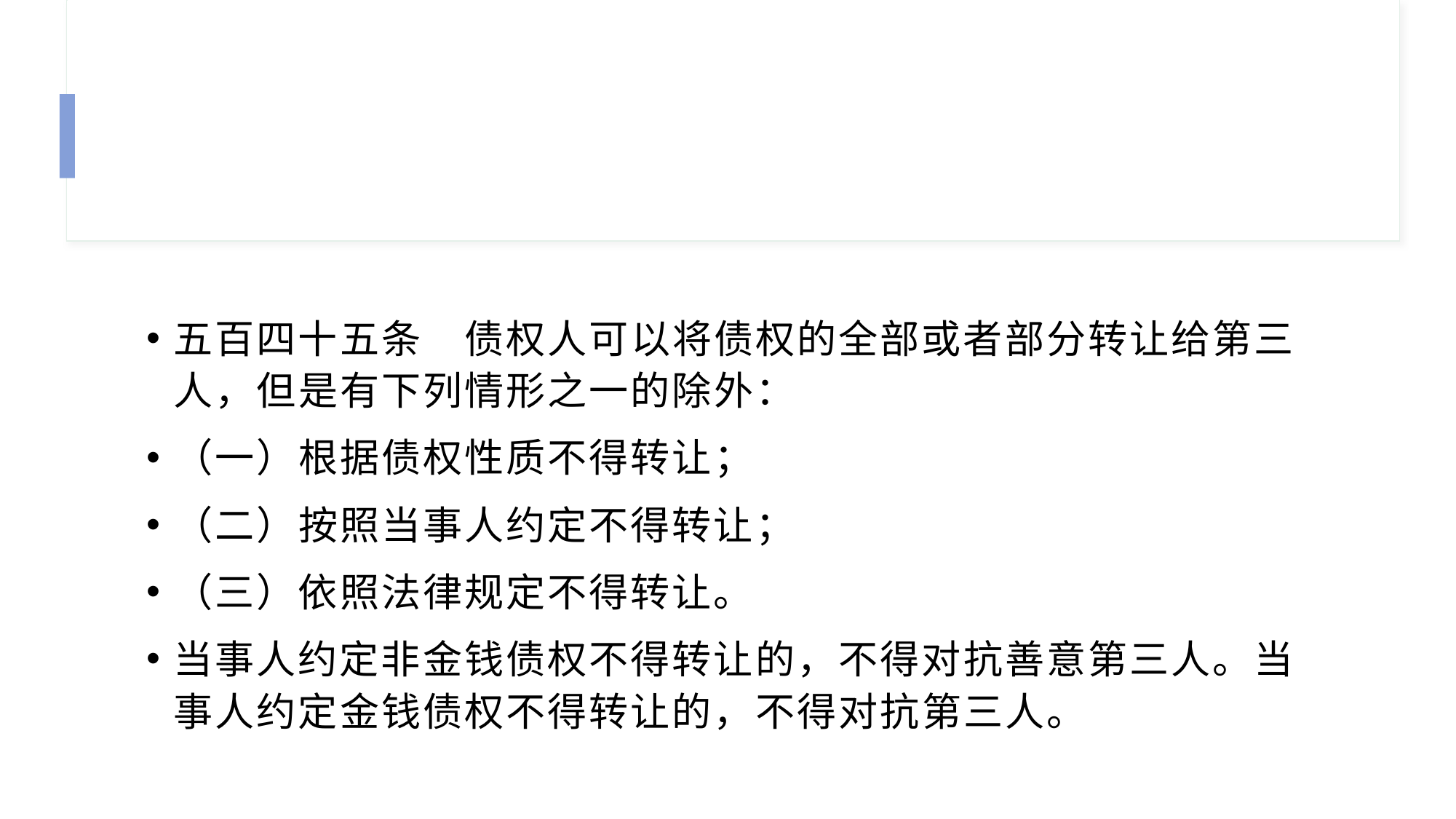

#
五百四十五条　债权人可以将债权的全部或者部分转让给第三人，但是有下列情形之一的除外：
（一）根据债权性质不得转让；
（二）按照当事人约定不得转让；
（三）依照法律规定不得转让。
当事人约定非金钱债权不得转让的，不得对抗善意第三人。当事人约定金钱债权不得转让的，不得对抗第三人。